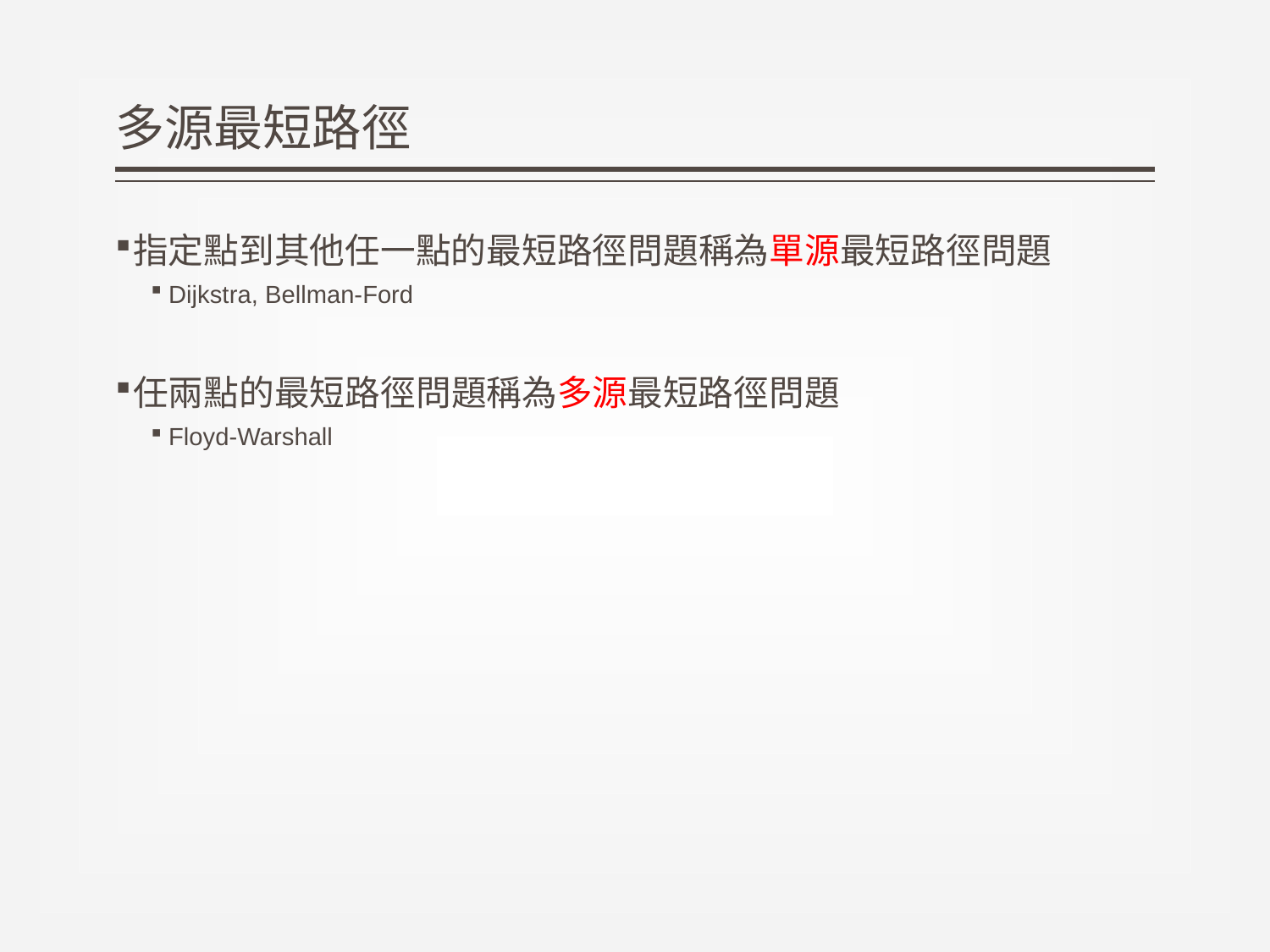

# 多源最短路徑
指定點到其他任一點的最短路徑問題稱為單源最短路徑問題
Dijkstra, Bellman-Ford

任兩點的最短路徑問題稱為多源最短路徑問題
Floyd-Warshall